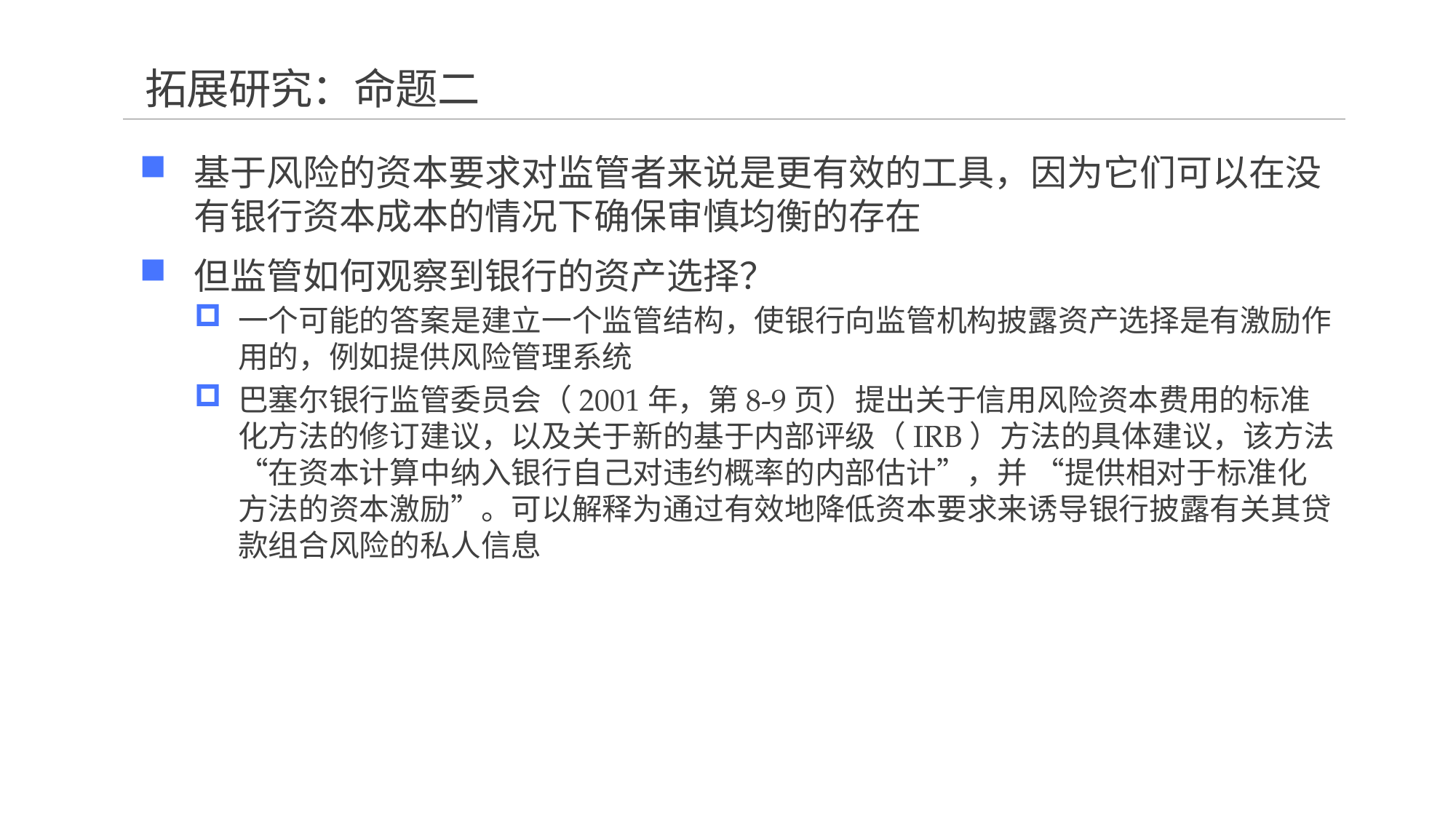

# 拓展研究：命题二
基于风险的资本要求对监管者来说是更有效的工具，因为它们可以在没有银行资本成本的情况下确保审慎均衡的存在
但监管如何观察到银行的资产选择？
一个可能的答案是建立一个监管结构，使银行向监管机构披露资产选择是有激励作用的，例如提供风险管理系统
巴塞尔银行监管委员会（2001年，第8-9页）提出关于信用风险资本费用的标准化方法的修订建议，以及关于新的基于内部评级（IRB）方法的具体建议，该方法 “在资本计算中纳入银行自己对违约概率的内部估计”，并 “提供相对于标准化方法的资本激励”。可以解释为通过有效地降低资本要求来诱导银行披露有关其贷款组合风险的私人信息